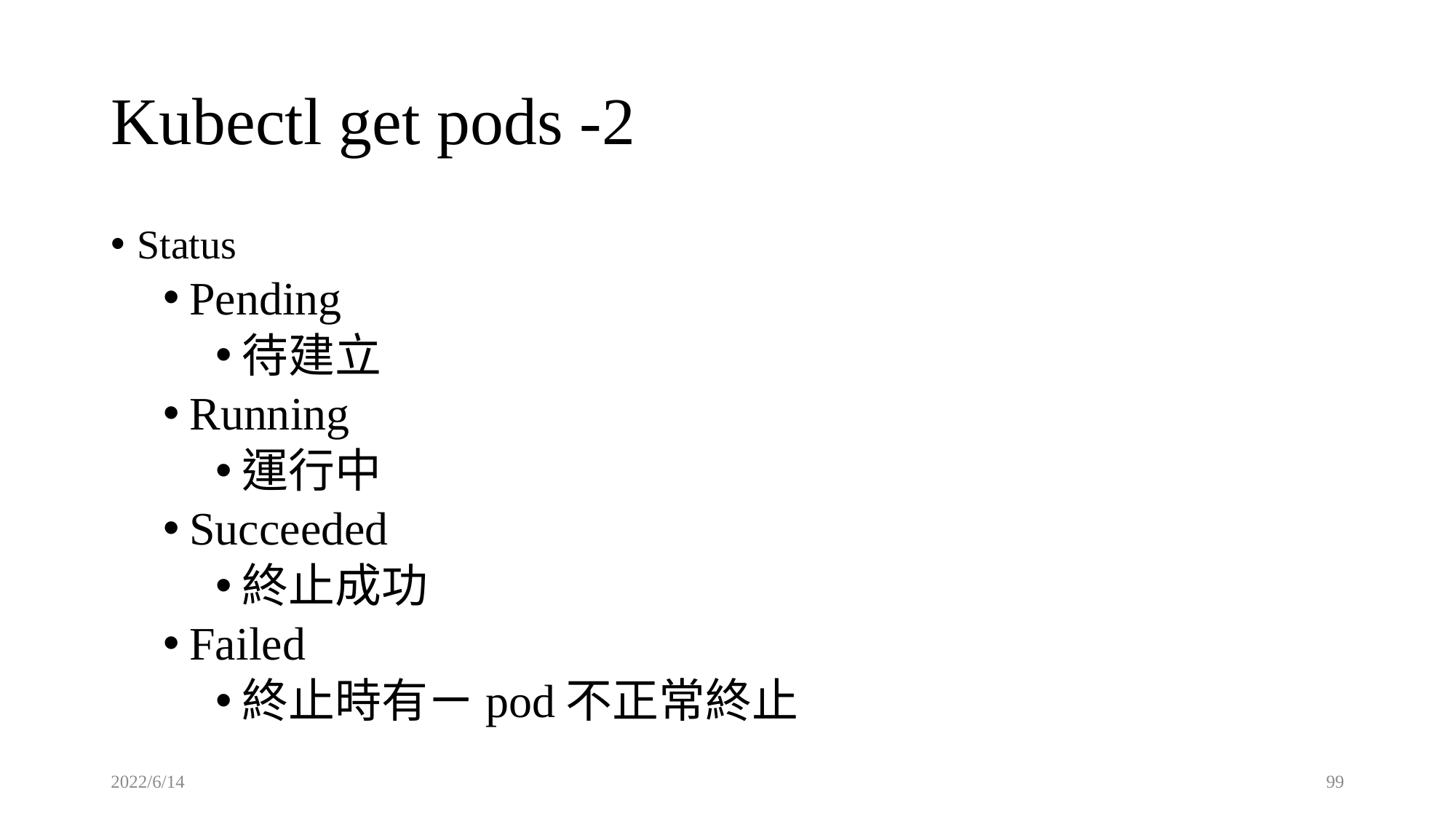

# Kubectl get pods -2
Status
Pending
待建立
Running
運行中
Succeeded
終止成功
Failed
終止時有ㄧpod不正常終止
2022/6/14
99